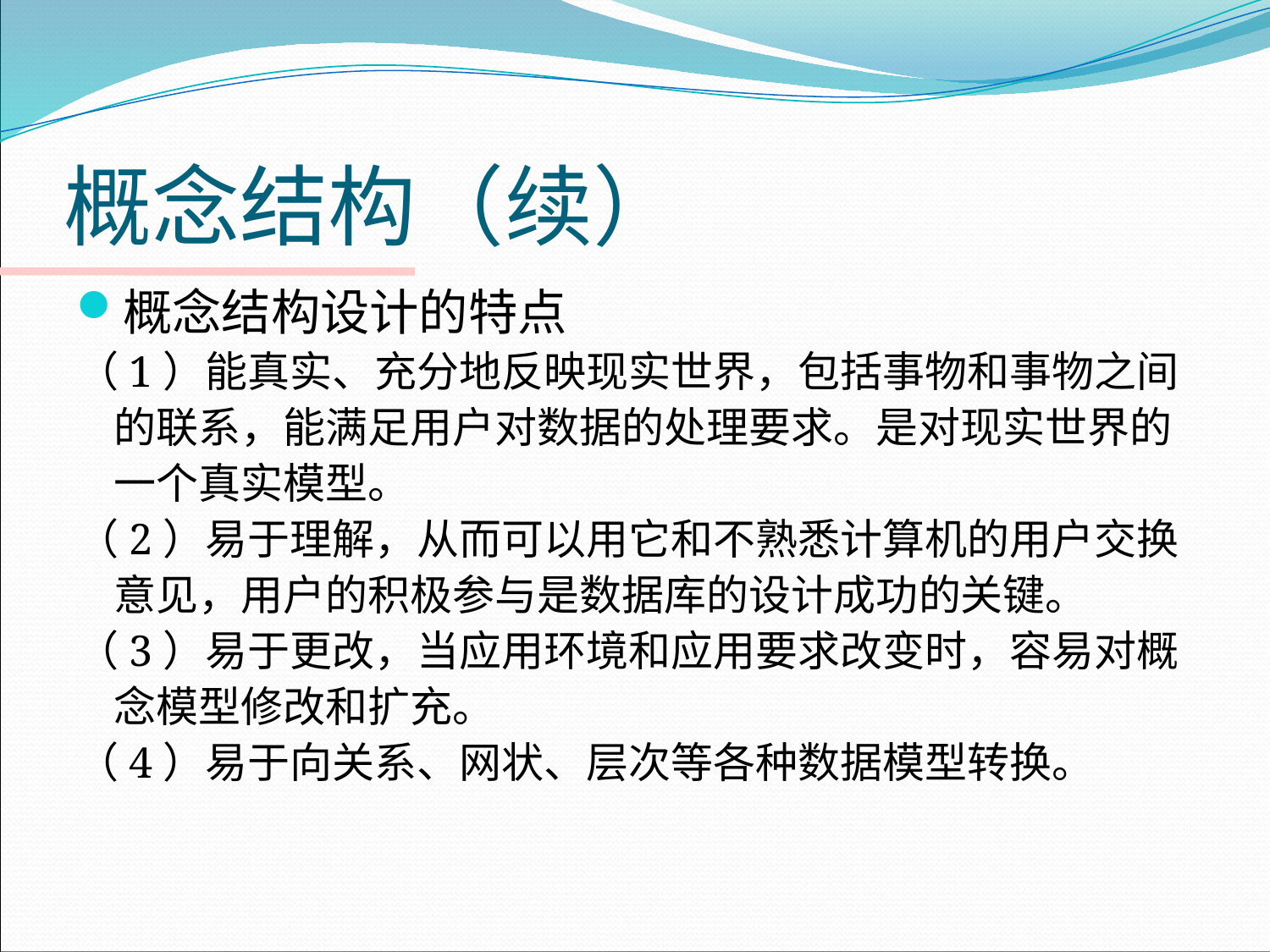

# 概念结构（续）
概念结构设计的特点
（1）能真实、充分地反映现实世界，包括事物和事物之间的联系，能满足用户对数据的处理要求。是对现实世界的一个真实模型。
（2）易于理解，从而可以用它和不熟悉计算机的用户交换意见，用户的积极参与是数据库的设计成功的关键。
（3）易于更改，当应用环境和应用要求改变时，容易对概念模型修改和扩充。
（4）易于向关系、网状、层次等各种数据模型转换。

698